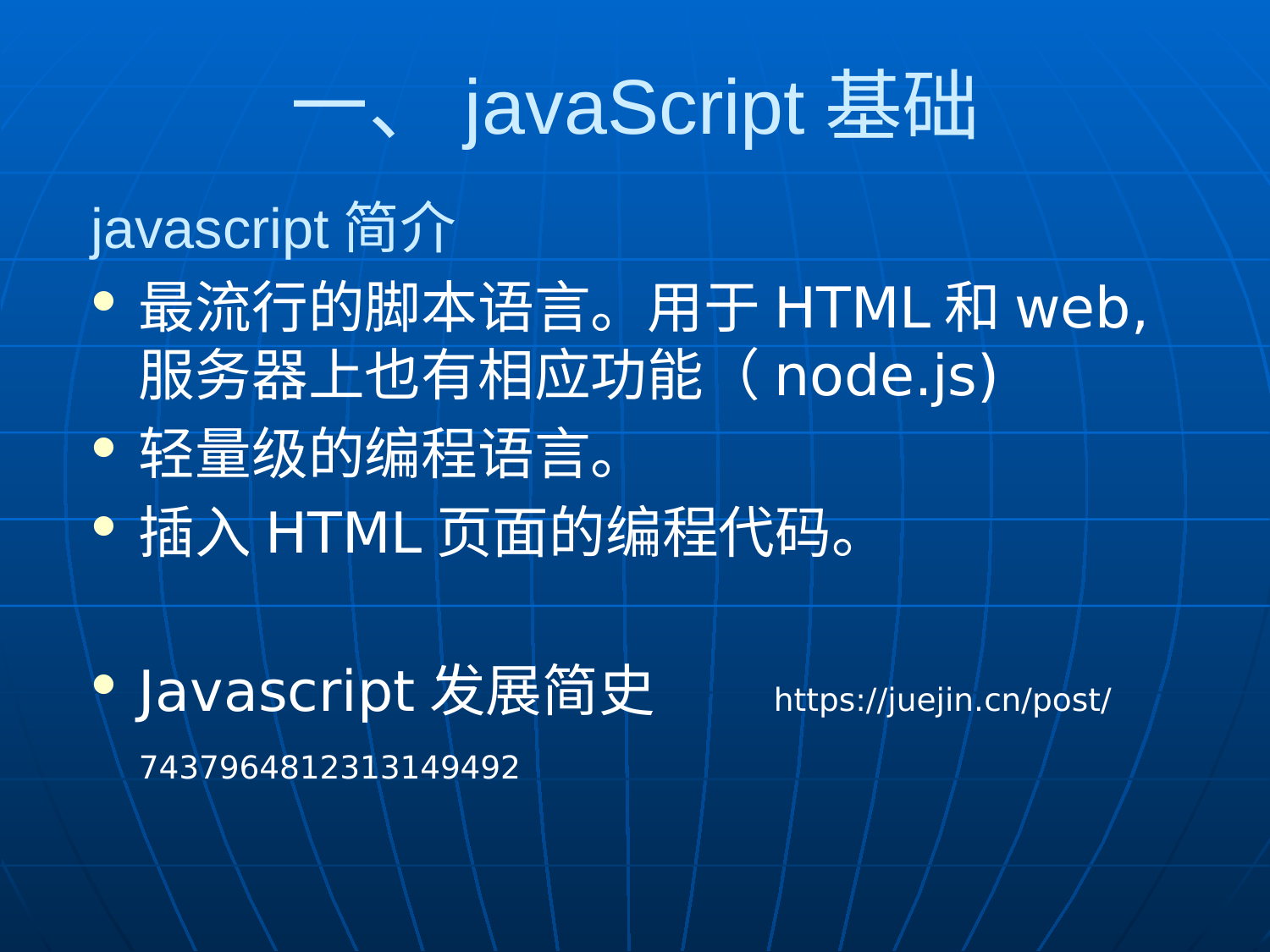

一、javaScript基础
javascript简介
最流行的脚本语言。用于HTML和web,服务器上也有相应功能（node.js)
轻量级的编程语言。
插入HTML页面的编程代码。

Javascript发展简史	https://juejin.cn/post/7437964812313149492